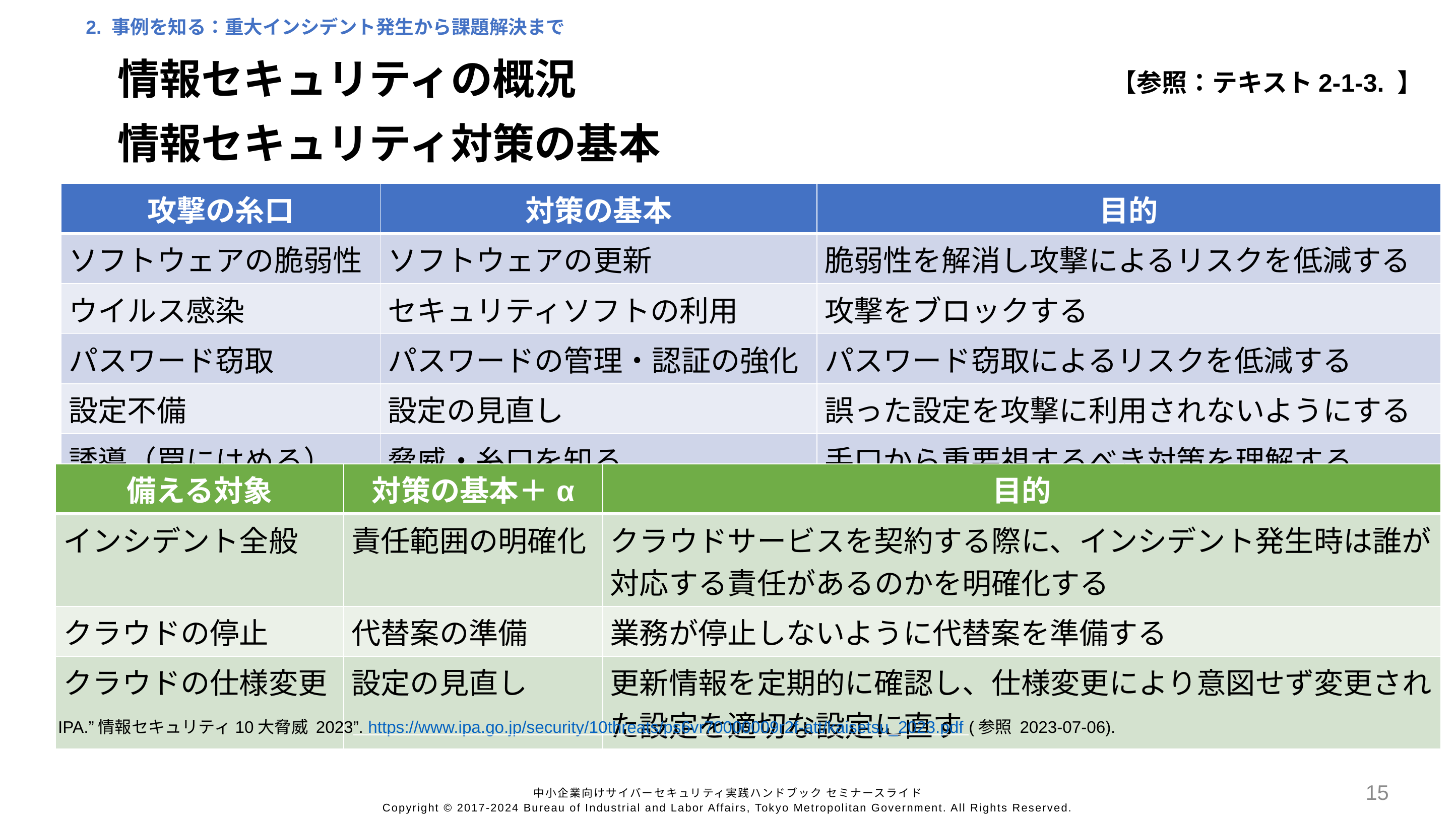

2. 事例を知る：重大インシデント発生から課題解決まで
情報セキュリティの概況
【参照：テキスト2-1-3. 】
情報セキュリティ対策の基本
| 攻撃の糸口 | 対策の基本 | 目的 |
| --- | --- | --- |
| ソフトウェアの脆弱性 | ソフトウェアの更新 | 脆弱性を解消し攻撃によるリスクを低減する |
| ウイルス感染 | セキュリティソフトの利用 | 攻撃をブロックする |
| パスワード窃取 | パスワードの管理・認証の強化 | パスワード窃取によるリスクを低減する |
| 設定不備 | 設定の見直し | 誤った設定を攻撃に利用されないようにする |
| 誘導（罠にはめる） | 脅威・糸口を知る | 手口から重要視するべき対策を理解する |
| 備える対象 | 対策の基本＋α | 目的 |
| --- | --- | --- |
| インシデント全般 | 責任範囲の明確化 | クラウドサービスを契約する際に、インシデント発生時は誰が対応する責任があるのかを明確化する |
| クラウドの停止 | 代替案の準備 | 業務が停止しないように代替案を準備する |
| クラウドの仕様変更 | 設定の見直し | 更新情報を定期的に確認し、仕様変更により意図せず変更された設定を適切な設定に直す |
IPA.”情報セキュリティ10大脅威 2023”. https://www.ipa.go.jp/security/10threats/ps6vr70000009r2f-att/kaisetsu_2023.pdf (参照 2023-07-06).
15